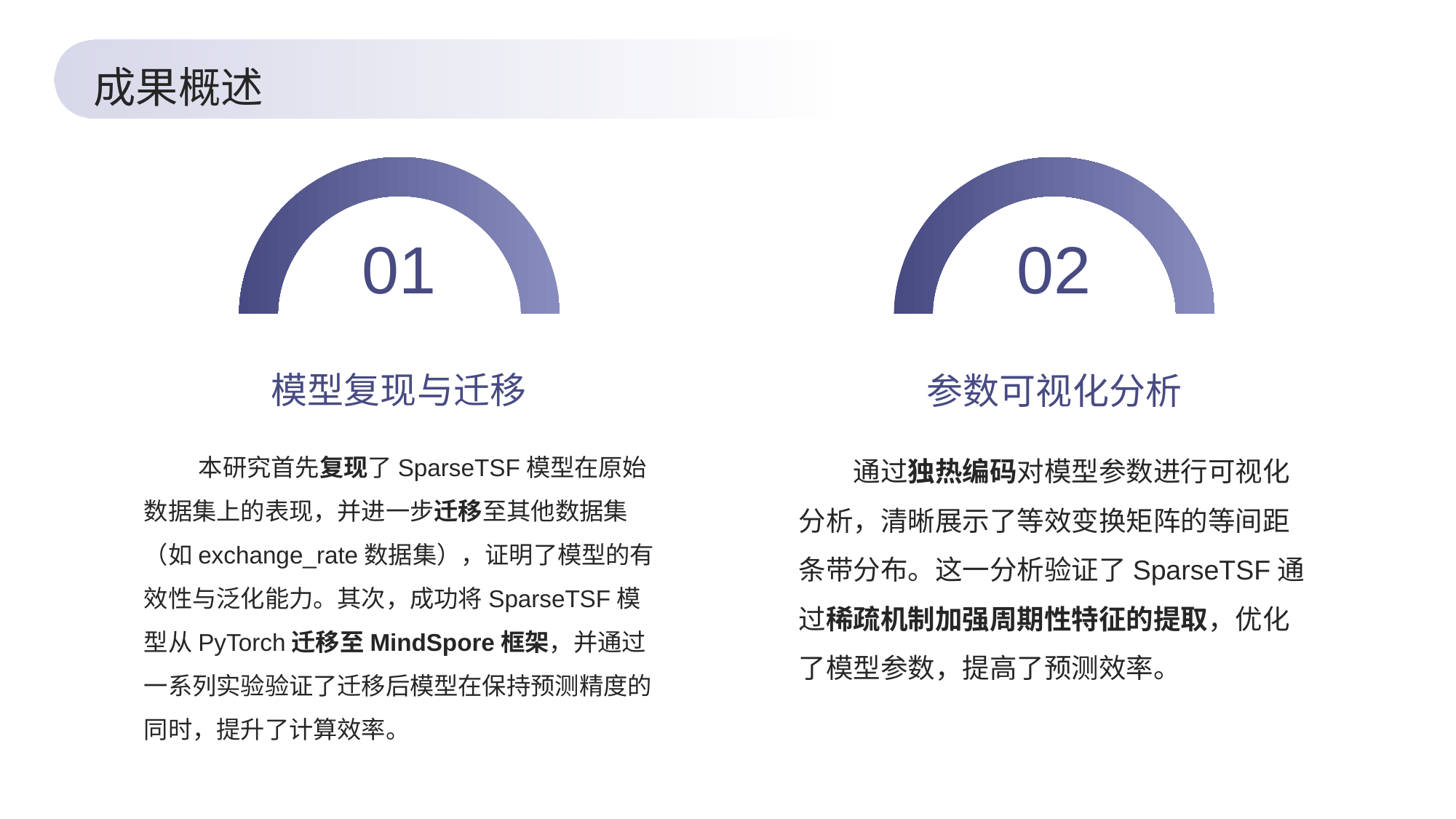

成果概述

01
02
模型复现与迁移
参数可视化分析
本研究首先复现了SparseTSF模型在原始数据集上的表现，并进一步迁移至其他数据集（如exchange_rate数据集），证明了模型的有效性与泛化能力。其次，成功将SparseTSF模型从PyTorch迁移至MindSpore框架，并通过一系列实验验证了迁移后模型在保持预测精度的同时，提升了计算效率。
通过独热编码对模型参数进行可视化分析，清晰展示了等效变换矩阵的等间距条带分布。这一分析验证了SparseTSF通过稀疏机制加强周期性特征的提取，优化了模型参数，提高了预测效率。